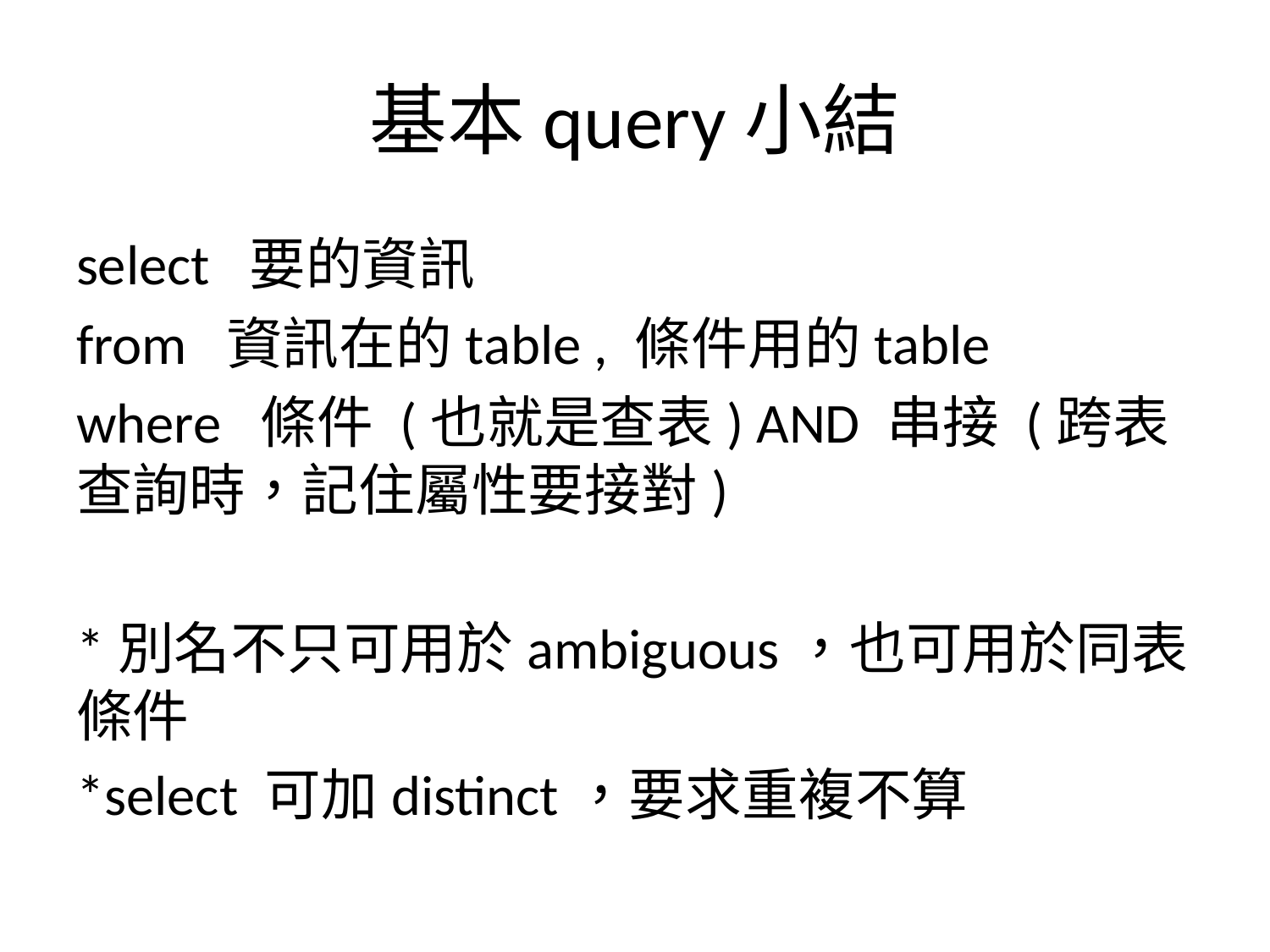

# 基本query小結
select  要的資訊
from  資訊在的table , 條件用的table
where  條件 (也就是查表) AND 串接 (跨表查詢時，記住屬性要接對)

*別名不只可用於ambiguous，也可用於同表條件
*select 可加distinct，要求重複不算